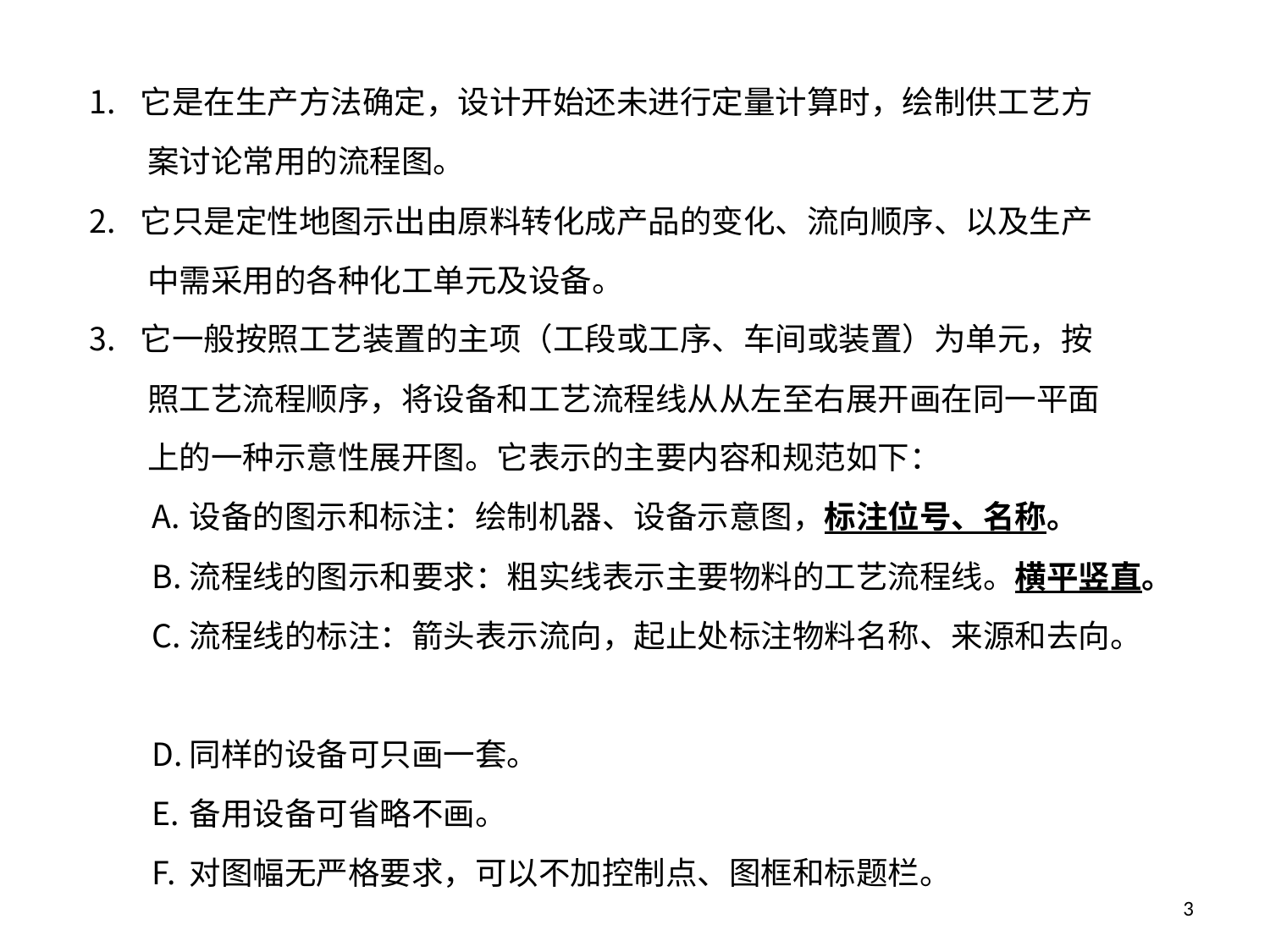

它是在生产方法确定，设计开始还未进行定量计算时，绘制供工艺方
       案讨论常用的流程图。
它只是定性地图示出由原料转化成产品的变化、流向顺序、以及生产
       中需采用的各种化工单元及设备。
它一般按照工艺装置的主项（工段或工序、车间或装置）为单元，按
       照工艺流程顺序，将设备和工艺流程线从从左至右展开画在同一平面
       上的一种示意性展开图。它表示的主要内容和规范如下：
设备的图示和标注：绘制机器、设备示意图，标注位号、名称。
流程线的图示和要求：粗实线表示主要物料的工艺流程线。横平竖直。
流程线的标注：箭头表示流向，起止处标注物料名称、来源和去向。

同样的设备可只画一套。
备用设备可省略不画。
对图幅无严格要求，可以不加控制点、图框和标题栏。

3